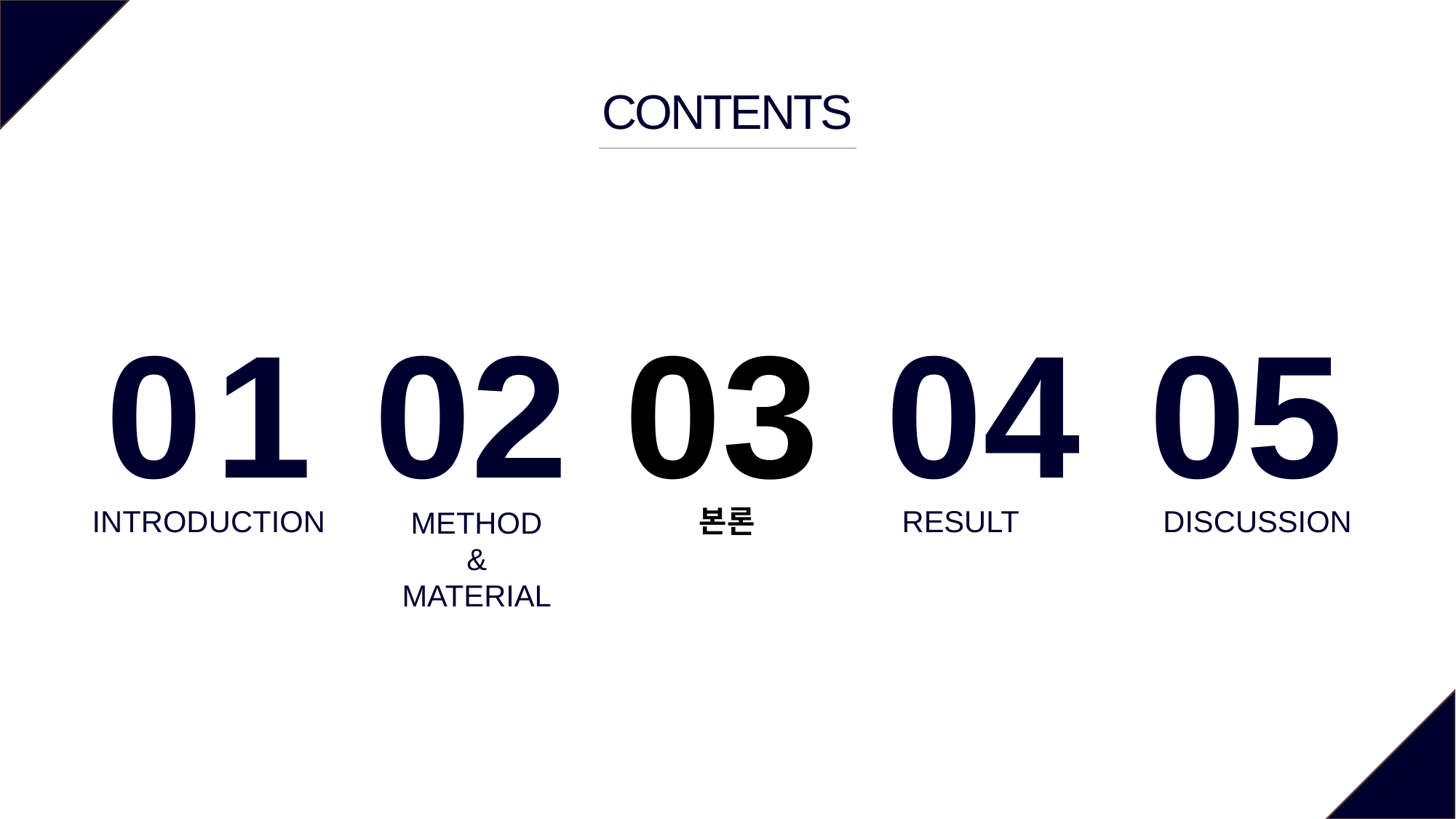

CONTENTS
0	1
02
03
04
05
INTRODUCTION
RESULT
DISCUSSION
본론
METHOD
&
MATERIAL